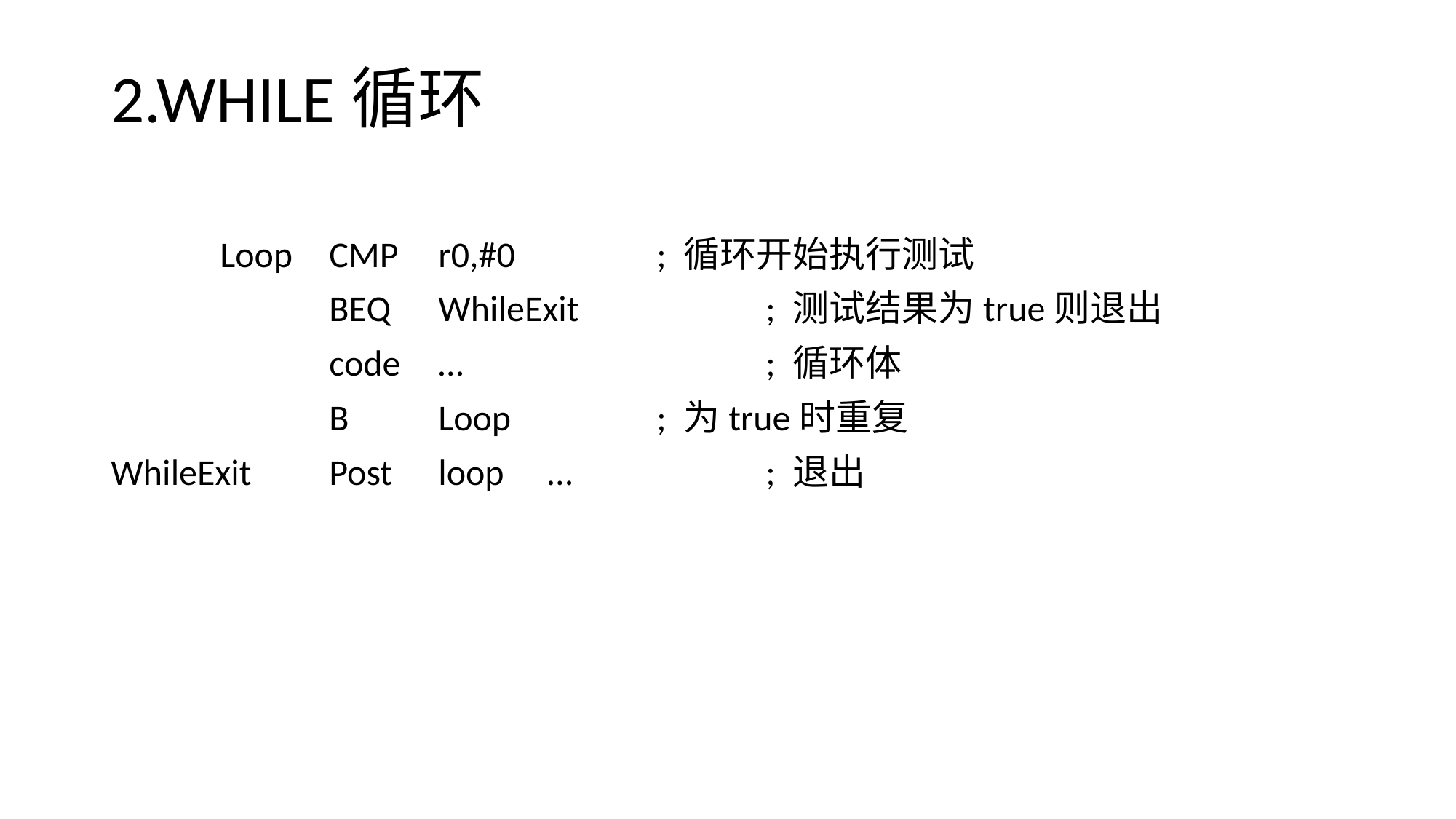

# 2.WHILE循环

	Loop	CMP	r0,#0		; 循环开始执行测试
		BEQ	WhileExit		; 测试结果为true则退出
		code	…			; 循环体
		B	Loop		; 为true时重复
WhileExit	Post	loop	…		; 退出